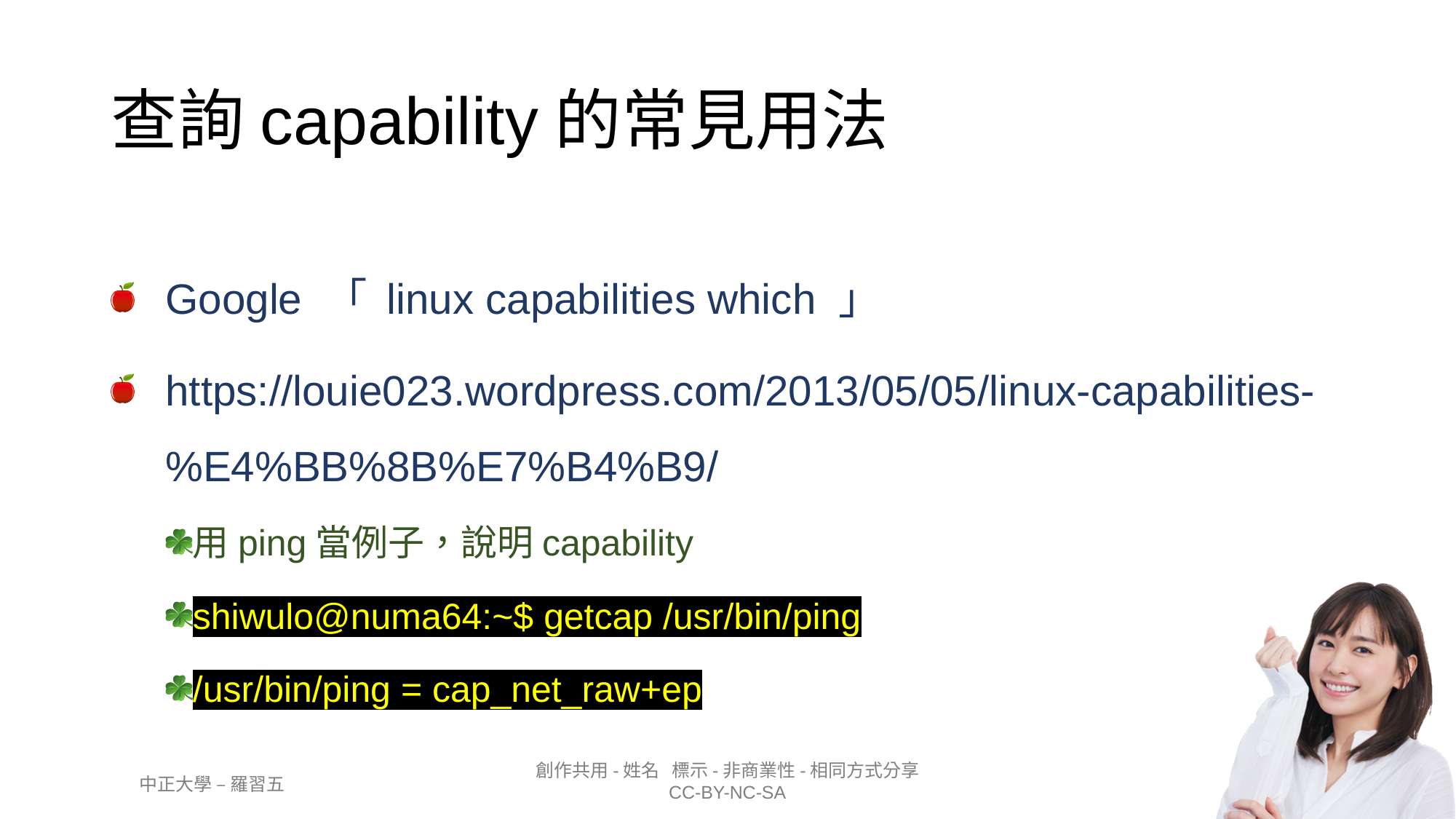

# 查詢capability的常見用法
Google 「 linux capabilities which 」
https://louie023.wordpress.com/2013/05/05/linux-capabilities-%E4%BB%8B%E7%B4%B9/
用ping當例子，說明capability
shiwulo@numa64:~$ getcap /usr/bin/ping
/usr/bin/ping = cap_net_raw+ep